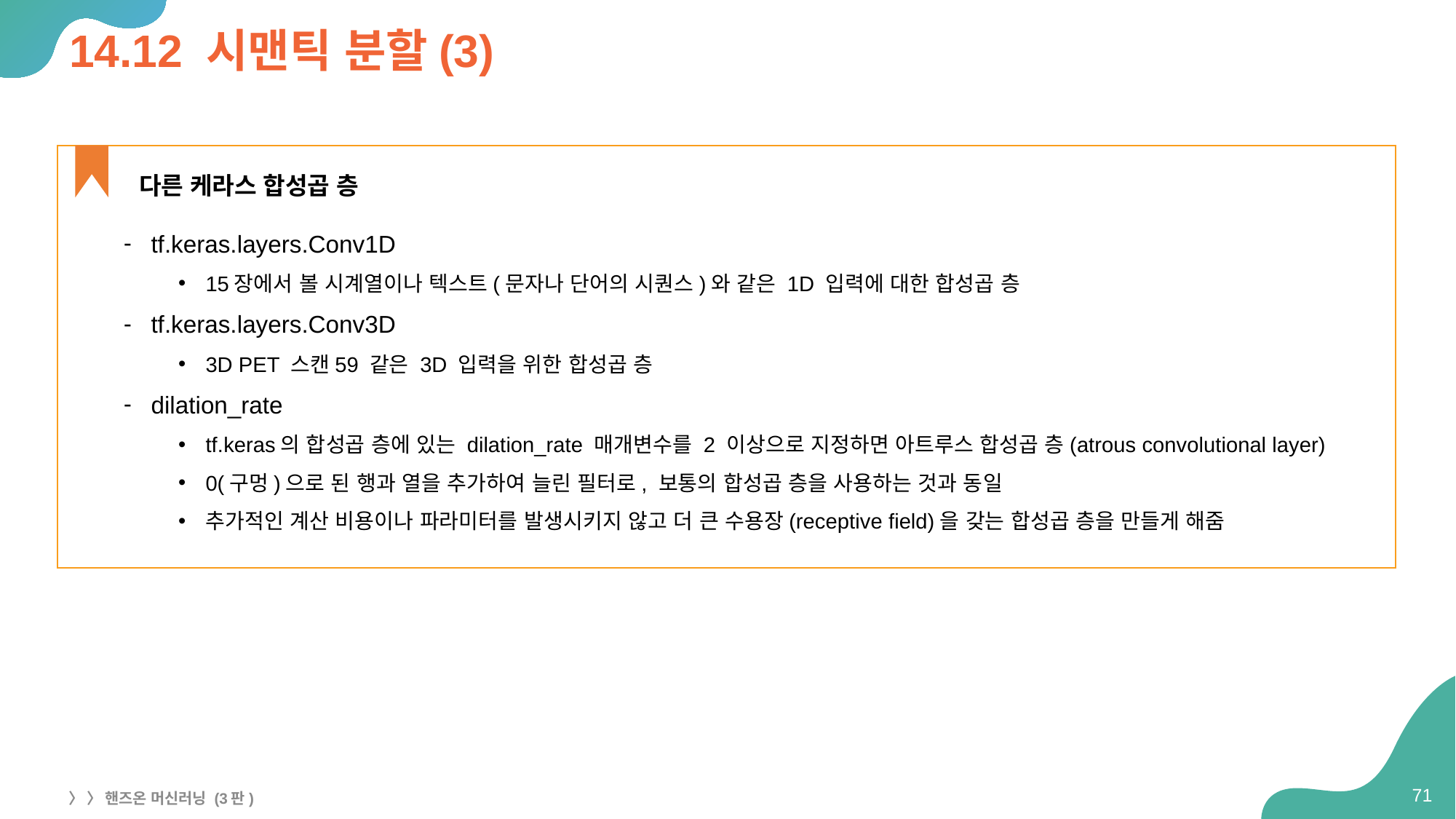

# 14.12 시맨틱 분할(3)

tf.keras.layers.Conv1D
15장에서 볼 시계열이나 텍스트(문자나 단어의 시퀀스)와 같은 1D 입력에 대한 합성곱 층
tf.keras.layers.Conv3D
3D PET 스캔59 같은 3D 입력을 위한 합성곱 층
dilation_rate
tf.keras의 합성곱 층에 있는 dilation_rate 매개변수를 2 이상으로 지정하면 아트루스 합성곱 층(atrous convolutional layer)
0(구멍)으로 된 행과 열을 추가하여 늘린 필터로, 보통의 합성곱 층을 사용하는 것과 동일
추가적인 계산 비용이나 파라미터를 발생시키지 않고 더 큰 수용장(receptive field)을 갖는 합성곱 층을 만들게 해줌

다른 케라스 합성곱 층
71
〉 〉 핸즈온 머신러닝 (3판)